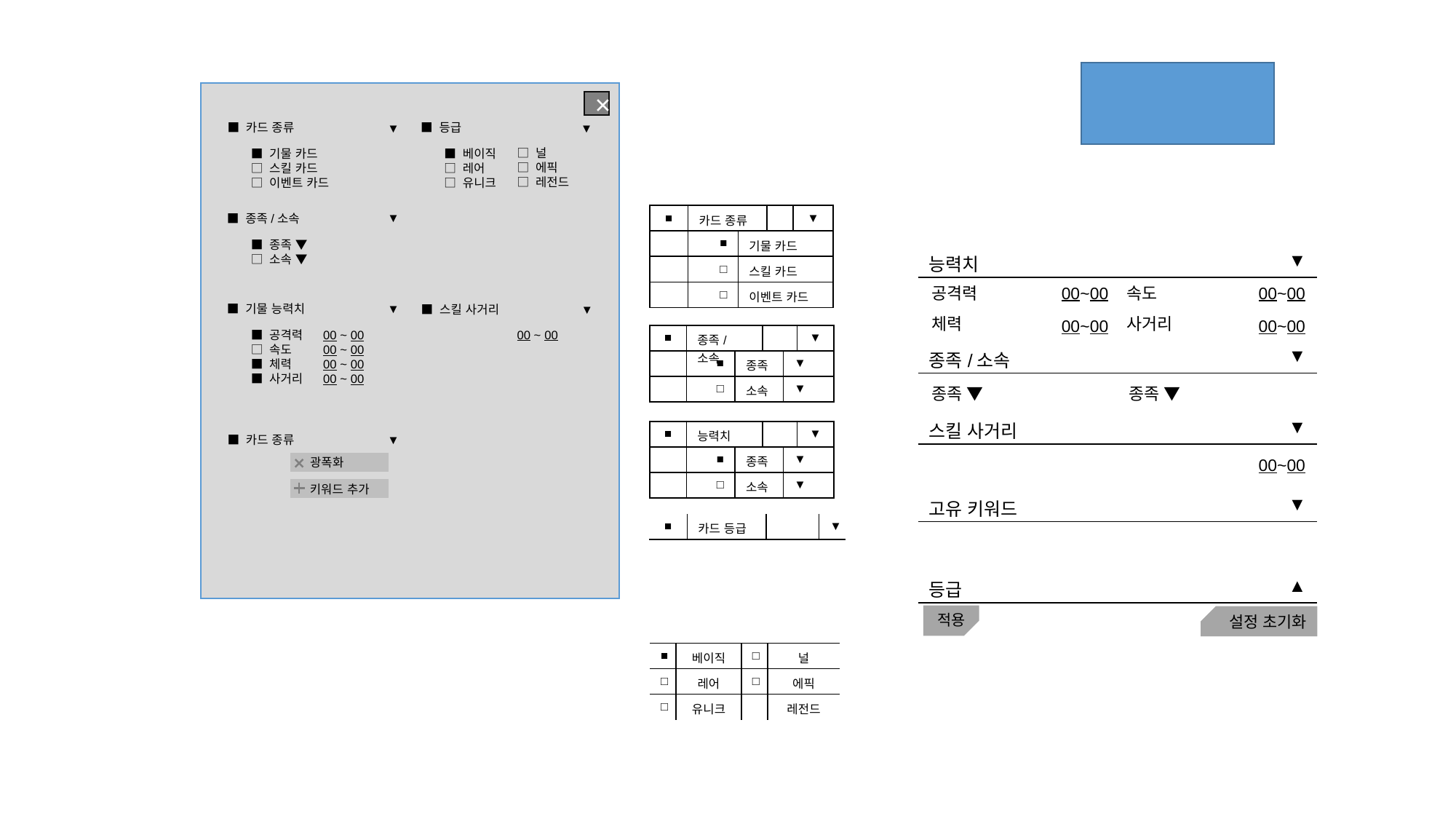

×
■ 등급
▼
□ 널
□ 에픽
□ 레전드
■ 베이직
□ 레어
□ 유니크
■ 카드 종류
▼
■ 기물 카드
□ 스킬 카드
□ 이벤트 카드
▼
■ 종족/소속
■ 종족 ▼
□ 소속 ▼
| ■ | 카드 종류 |  |  | ▼ |
| --- | --- | --- | --- | --- |
|  | ■ | 기물 카드 | 기물 카드 |  |
|  | □ | 스킬 카드 | 스킬 카드 |  |
|  | □ | 이벤트 카드 | 이벤트 카드 |  |
| 능력치 | ▼ |
| --- | --- |
공격력
00~00
속도
00~00
■ 기물 능력치
▼
■ 공격력
□ 속도
■ 체력
■ 사거리
00 ~ 00
00 ~ 00
00 ~ 00
00 ~ 00
■ 스킬 사거리
▼
00 ~ 00
체력
사거리
00~00
00~00
| ■ | 종족/소속 |  |  |  | ▼ |
| --- | --- | --- | --- | --- | --- |
|  | ■ | 종족 | 기물 카드 | ▼ |  |
|  | □ | 소속 | 스킬 카드 | ▼ |  |
| 종족/소속 | ▼ |
| --- | --- |
종족 ▼
종족 ▼
| 스킬 사거리 | ▼ |
| --- | --- |
| ■ | 능력치 |  |  |  | ▼ |
| --- | --- | --- | --- | --- | --- |
|  | ■ | 종족 | 기물 카드 | ▼ |  |
|  | □ | 소속 | 스킬 카드 | ▼ |  |
■ 카드 종류
▼
00~00
광폭화

키워드 추가

| 고유 키워드 | ▼ |
| --- | --- |
| ■ | 카드 등급 |  | ▼ |
| --- | --- | --- | --- |
| 등급 | ▲ |
| --- | --- |
적용

설정 초기화
| ■ | 베이직 | □ | 널 |
| --- | --- | --- | --- |
| □ | 레어 | □ | 에픽 |
| □ | 유니크 |  | 레전드 |